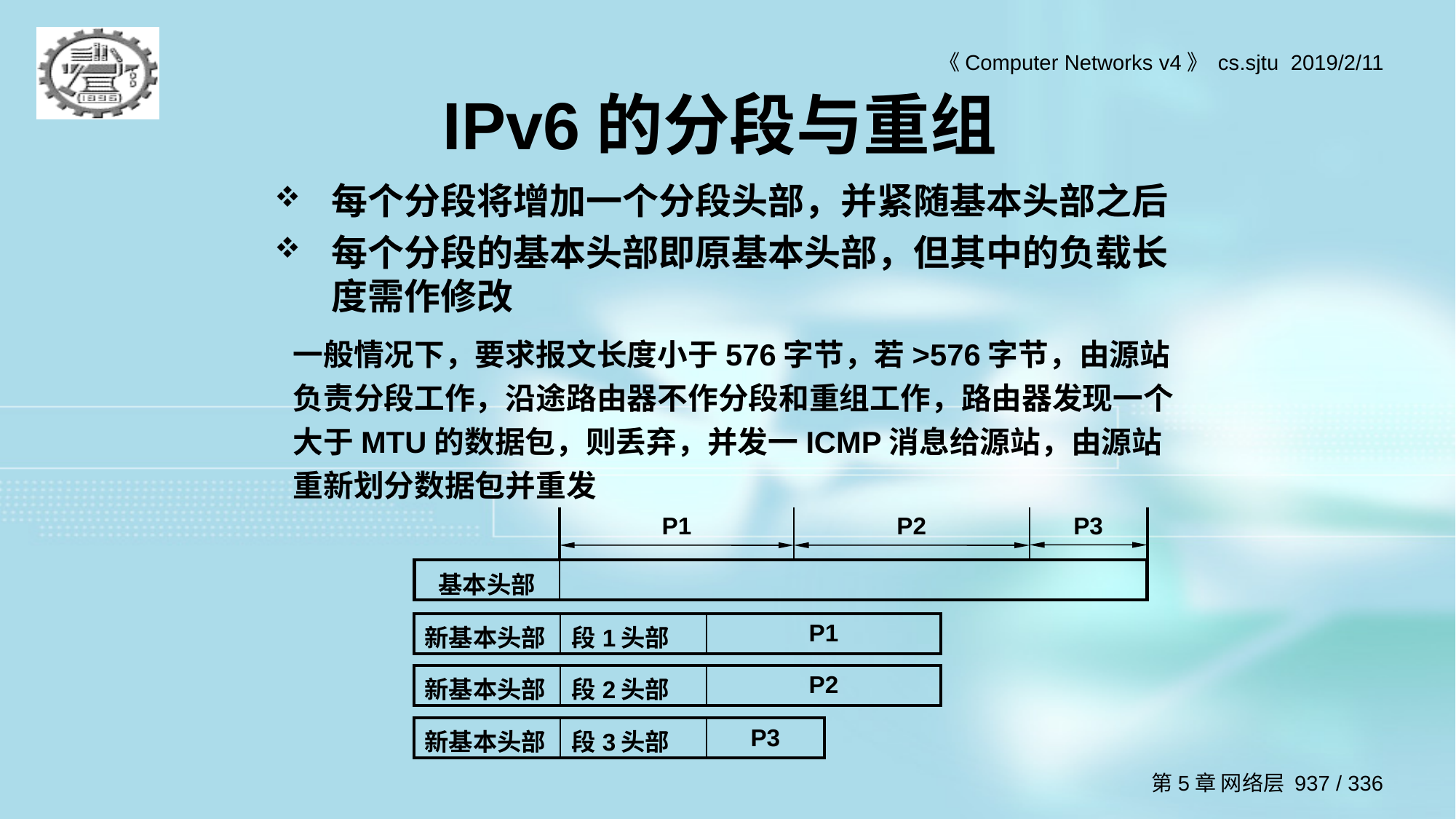

# IPv6的分段与重组
每个分段将增加一个分段头部，并紧随基本头部之后
每个分段的基本头部即原基本头部，但其中的负载长度需作修改
一般情况下，要求报文长度小于576字节，若>576字节，由源站负责分段工作，沿途路由器不作分段和重组工作，路由器发现一个大于MTU的数据包，则丢弃，并发一ICMP消息给源站，由源站重新划分数据包并重发
| P1 | P2 | P3 |
| --- | --- | --- |

| 基本头部 |  |
| --- | --- |
| 新基本头部 | 段1头部 | P1 |
| --- | --- | --- |
| 新基本头部 | 段2头部 | P2 |
| --- | --- | --- |
| 新基本头部 | 段3头部 | P3 |
| --- | --- | --- |